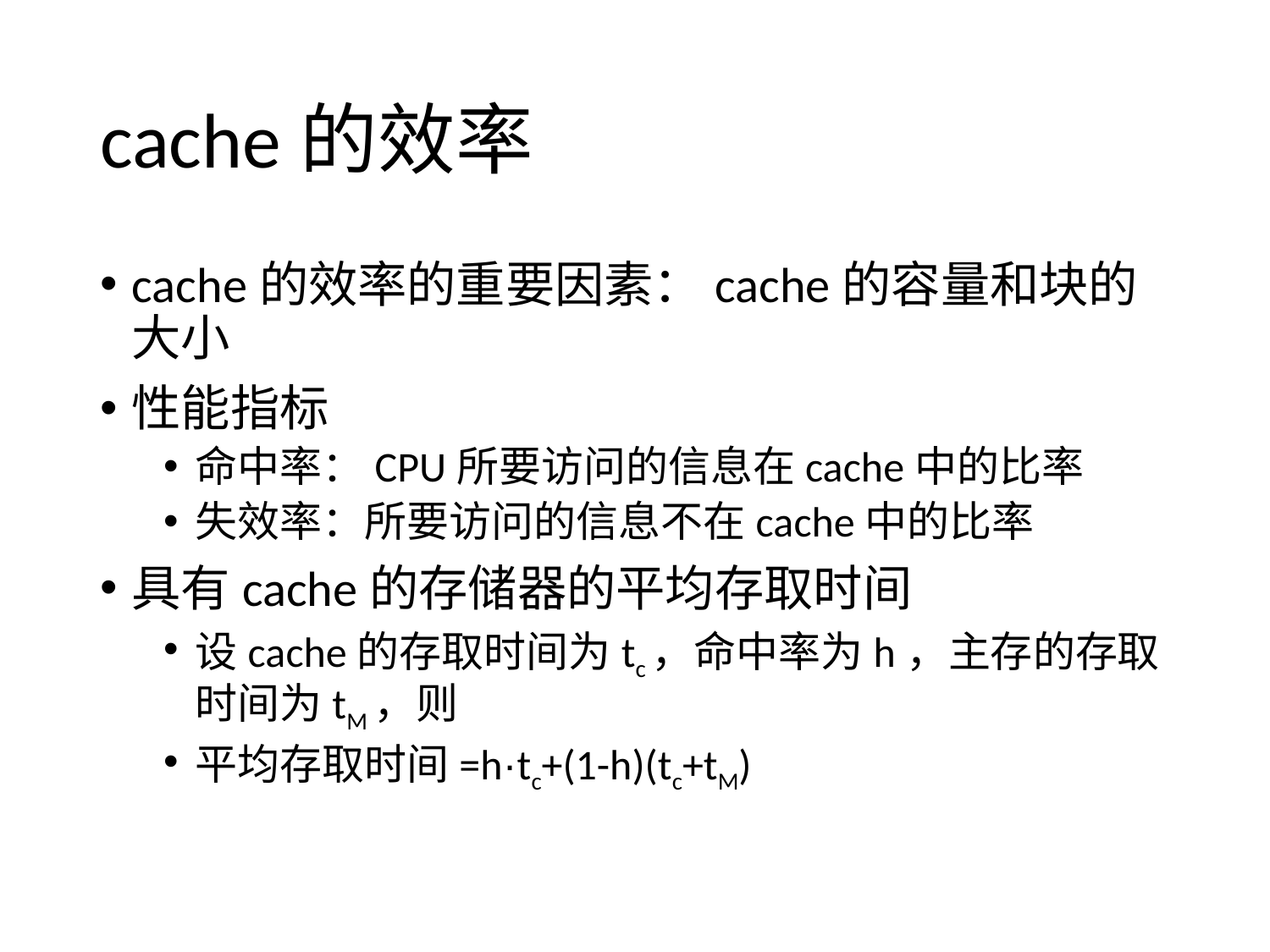

# cache的效率
cache的效率的重要因素：cache的容量和块的大小
性能指标
命中率：CPU所要访问的信息在cache中的比率
失效率：所要访问的信息不在cache中的比率
具有cache的存储器的平均存取时间
设cache的存取时间为tc，命中率为h，主存的存取时间为tM，则
平均存取时间=h·tc+(1-h)(tc+tM)